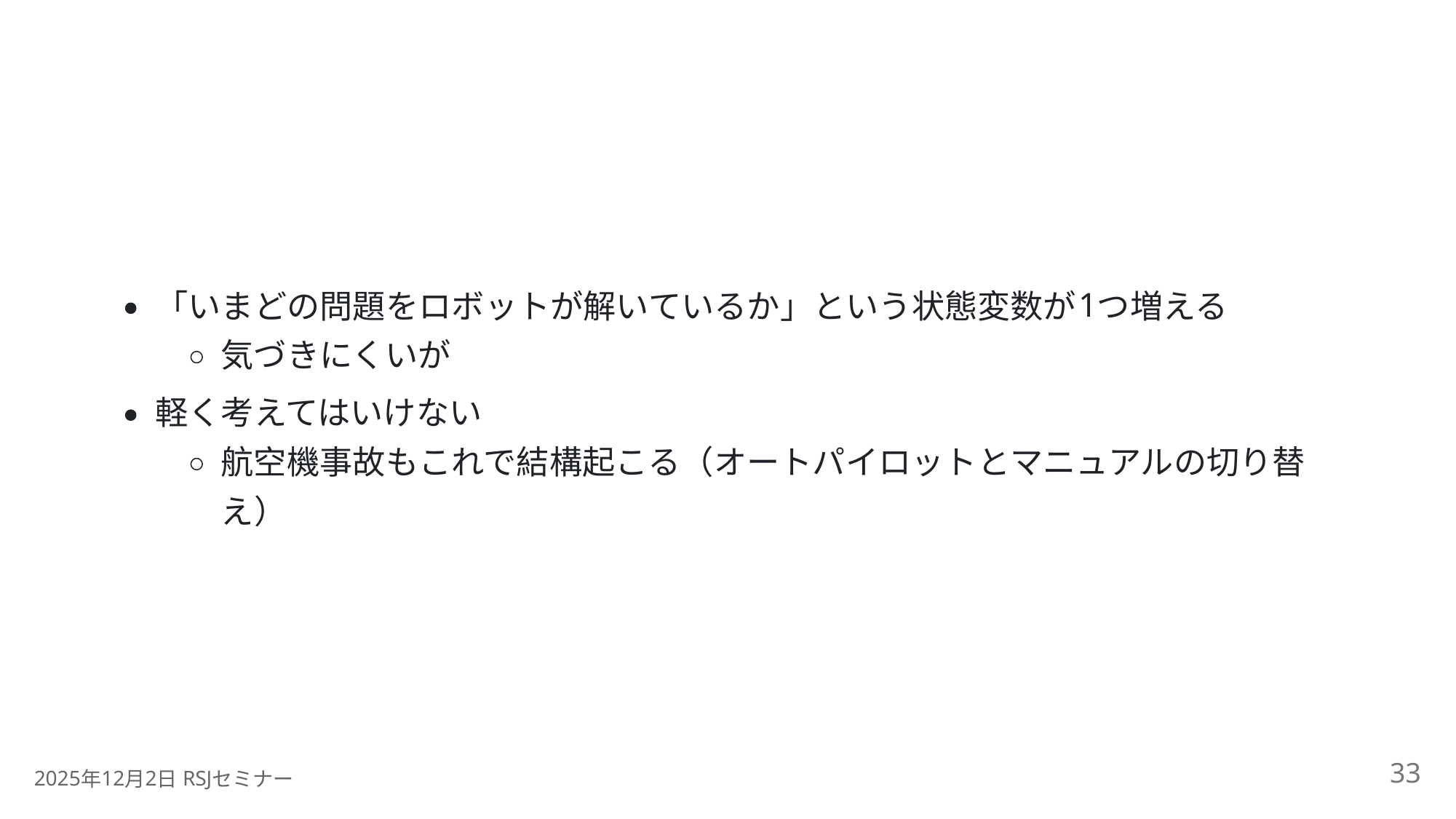

1
「いまどの問題をロボットが解いているか」という状態変数が
つ増える

気づきにくいが

軽く考えてはいけない

航空機事故もこれで結構起こる（オートパイロットとマニュアルの切り替

え）
33
2025
12
2
 RSJ
年
月
日
セミナー